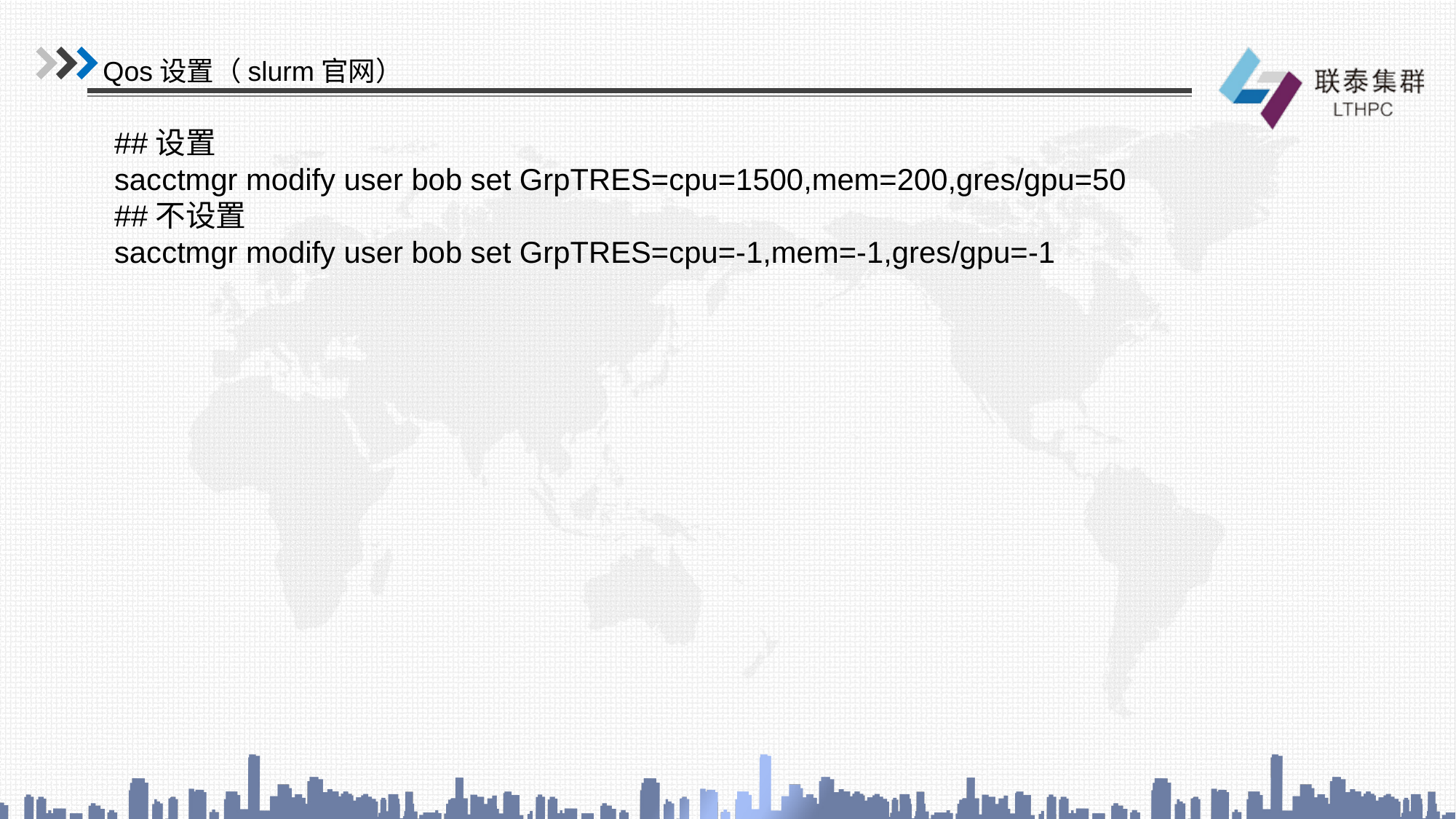

Qos设置（slurm官网）
##设置
sacctmgr modify user bob set GrpTRES=cpu=1500,mem=200,gres/gpu=50
##不设置
sacctmgr modify user bob set GrpTRES=cpu=-1,mem=-1,gres/gpu=-1